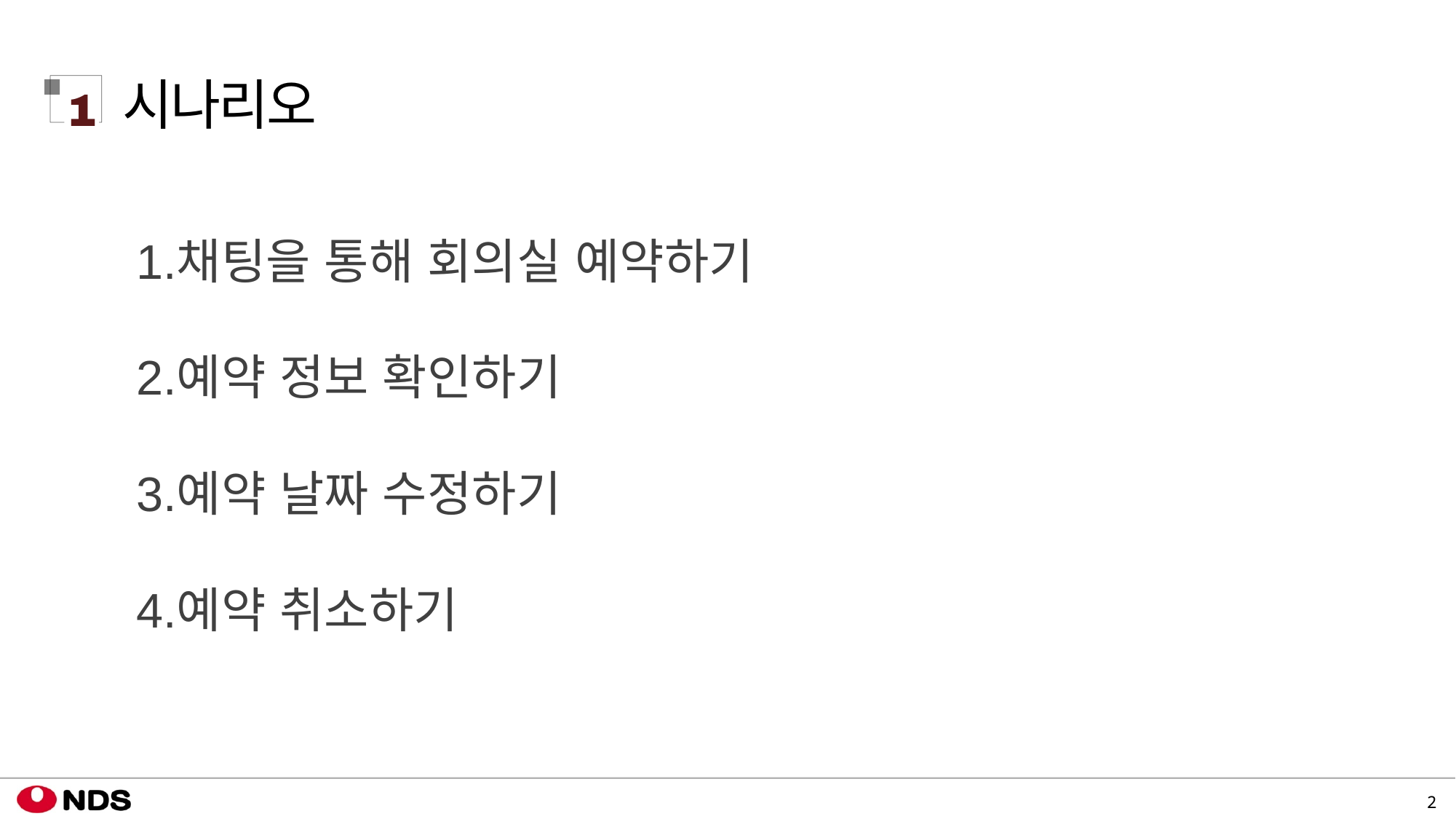

시나리오

1
채팅을 통해 회의실 예약하기
예약 정보 확인하기
예약 날짜 수정하기
예약 취소하기